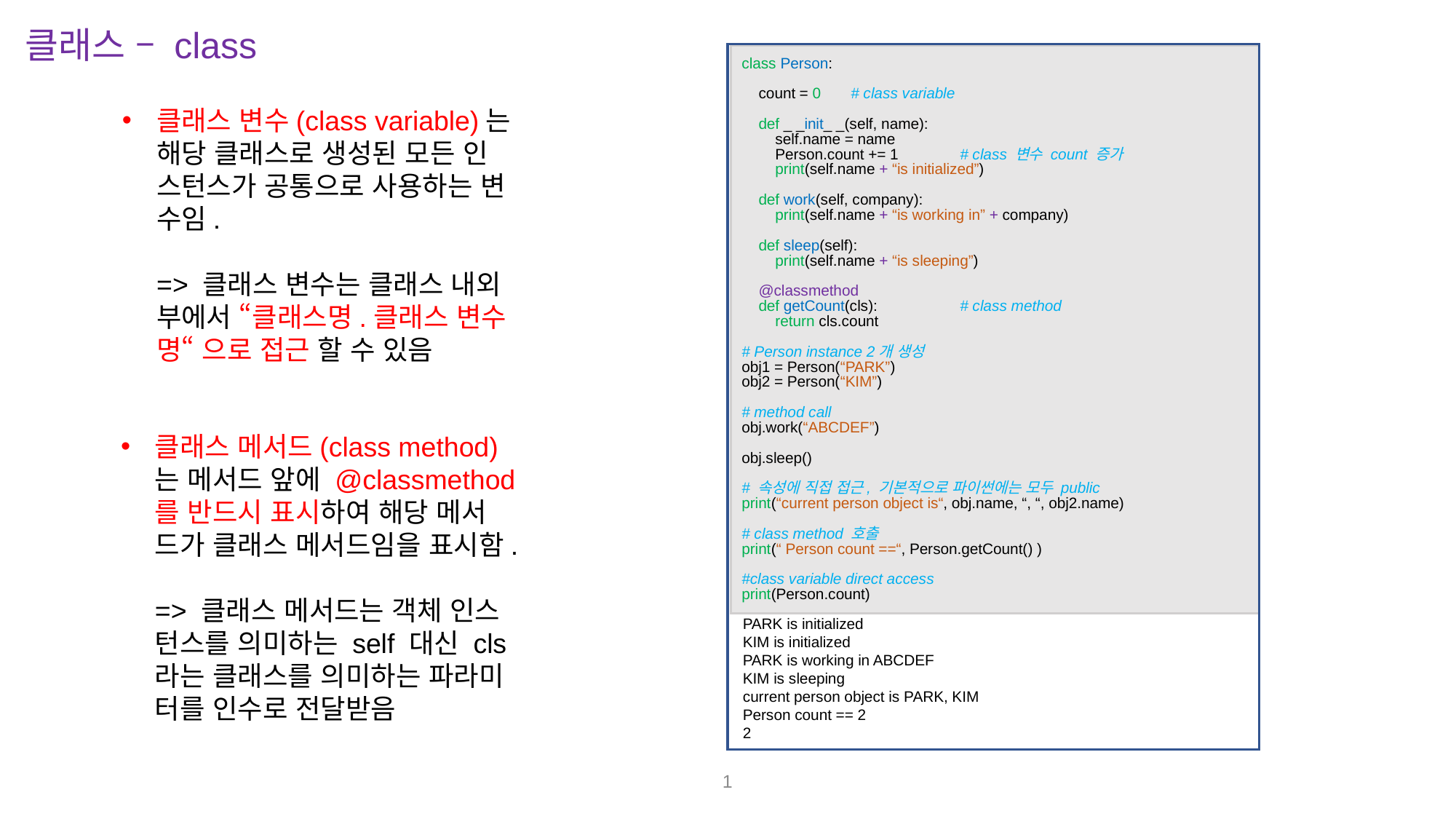

클래스 – class

class Person:

    count = 0	# class variable

    def _ _init_ _(self, name):
        self.name = name
        Person.count += 1	# class 변수 count 증가
        print(self.name + “is initialized”)

    def work(self, company):
        print(self.name + “is working in” + company)

    def sleep(self):
        print(self.name + “is sleeping”)

    @classmethod
    def getCount(cls):	# class method
        return cls.count

# Person instance 2개 생성
obj1 = Person(“PARK”)
obj2 = Person(“KIM”)

# method call
obj.work(“ABCDEF”)

obj.sleep()

# 속성에 직접 접근, 기본적으로 파이썬에는 모두 public
print(“current person object is“, obj.name, “, “, obj2.name)

# class method 호출
print(“ Person count ==“, Person.getCount() )

#class variable direct access
print(Person.count)
PARK is initialized
KIM is initialized
PARK is working in ABCDEF
KIM is sleeping
current person object is PARK, KIM
Person count == 2
2
클래스 변수(class variable)는
해당 클래스로 생성된 모든 인
스턴스가 공통으로 사용하는 변
수임.
=> 클래스 변수는 클래스 내외
부에서 “클래스명.클래스 변수
명“ 으로 접근 할 수 있음
클래스 메서드(class method)
는 메서드 앞에 @classmethod
를 반드시 표시하여 해당 메서
드가 클래스 메서드임을 표시함.
=> 클래스 메서드는 객체 인스
턴스를 의미하는 self 대신 cls
라는 클래스를 의미하는 파라미
터를 인수로 전달받음
1